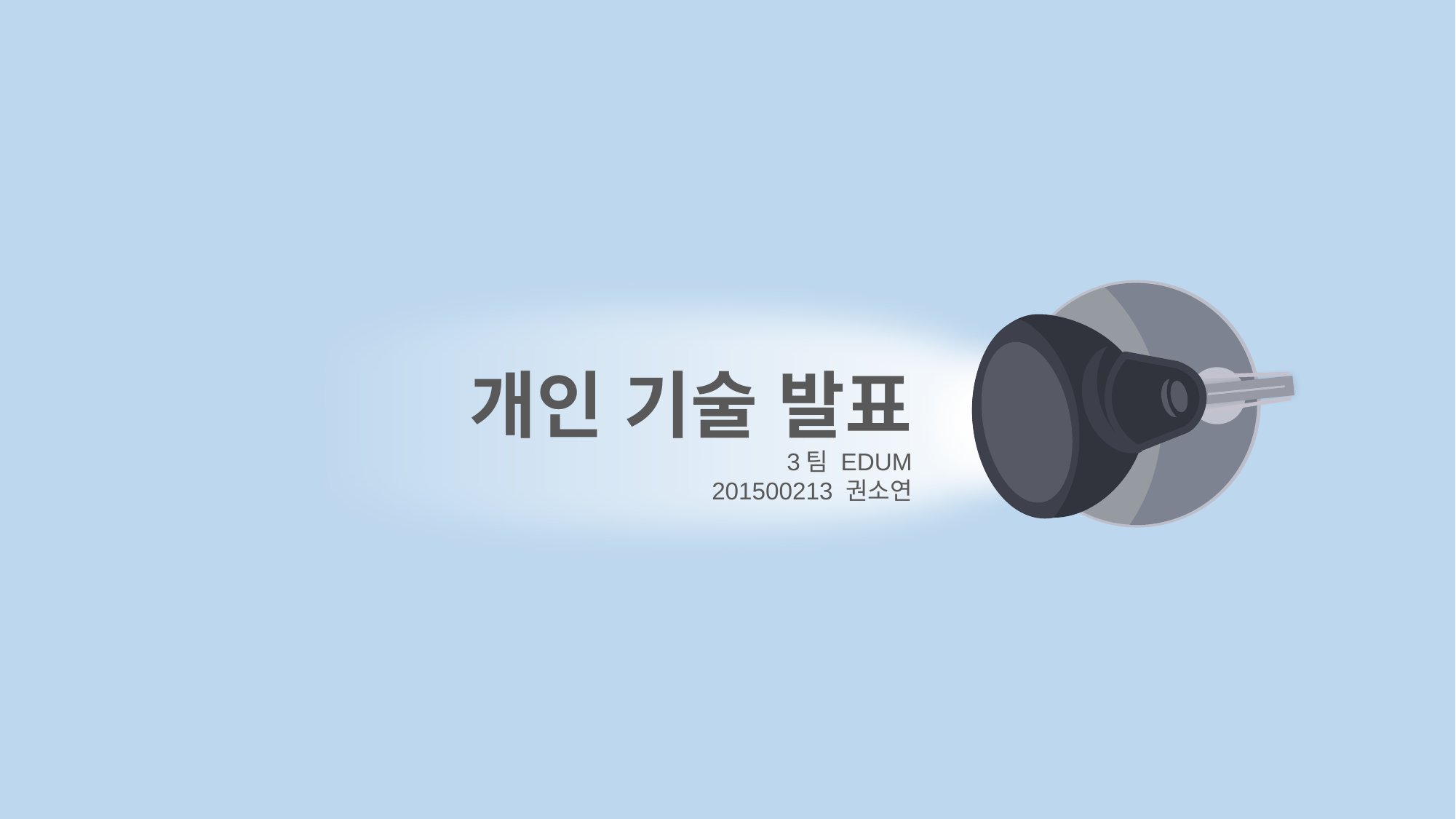

개인 기술 발표
3팀 EDUM
201500213 권소연